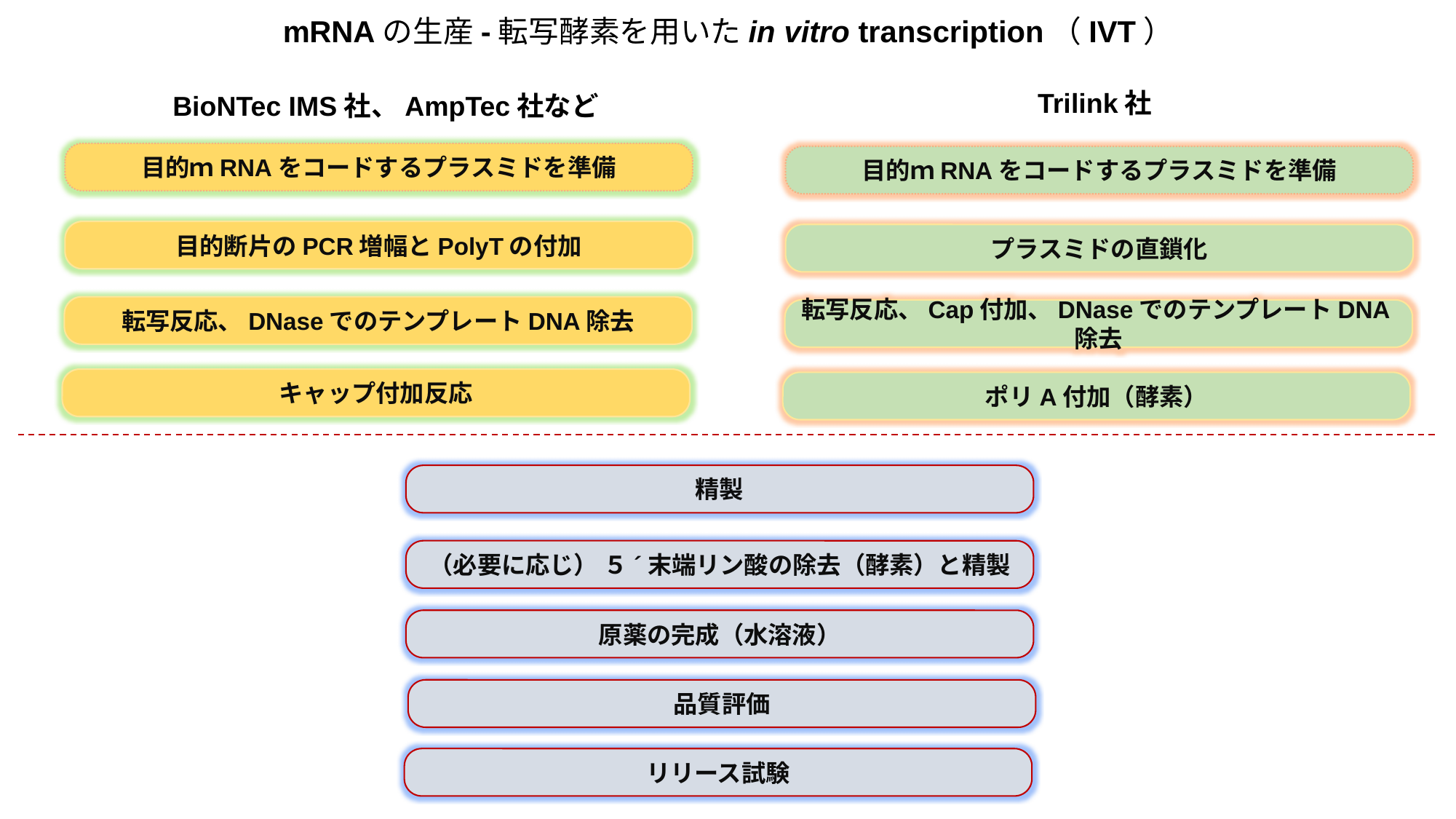

# mRNAの生産-転写酵素を用いたin vitro transcription（IVT）
Trilink社
BioNTec IMS社、AmpTec社など
目的ｍRNAをコードするプラスミドを準備
目的ｍRNAをコードするプラスミドを準備
目的断片のPCR増幅とPolyTの付加
プラスミドの直鎖化
転写反応、DNaseでのテンプレートDNA除去
転写反応、Cap付加、DNaseでのテンプレートDNA除去
キャップ付加反応
ポリA付加（酵素）
精製
（必要に応じ） ５´末端リン酸の除去（酵素）と精製
原薬の完成（水溶液）
品質評価
リリース試験